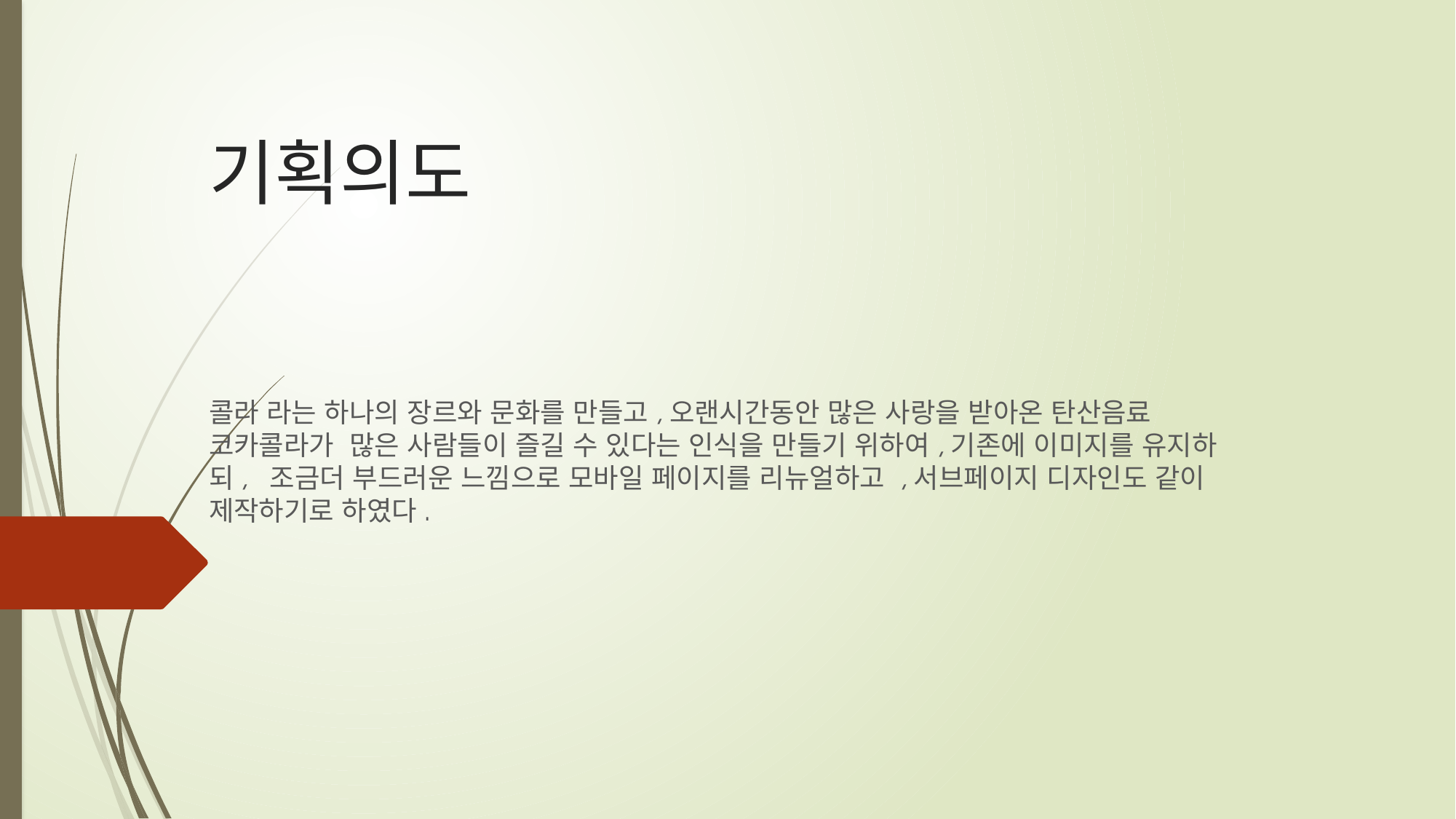

# 기획의도
콜라 라는 하나의 장르와 문화를 만들고,오랜시간동안 많은 사랑을 받아온 탄산음료  코카콜라가  많은 사람들이 즐길 수 있다는 인식을 만들기 위하여,기존에 이미지를 유지하되,  조금더 부드러운 느낌으로 모바일 페이지를 리뉴얼하고 ,서브페이지 디자인도 같이 제작하기로 하였다.